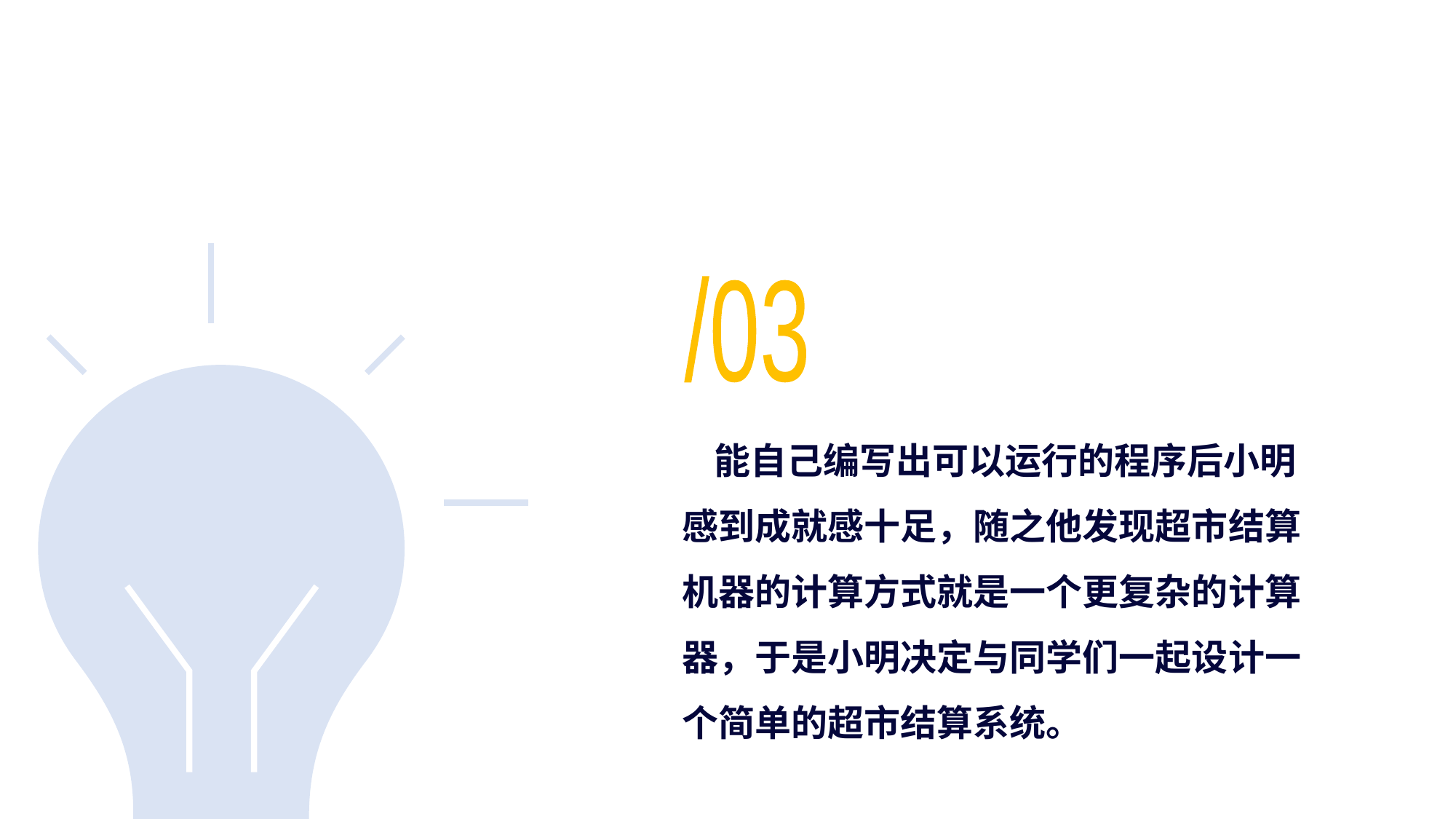

/03
# 能自己编写出可以运行的程序后小明感到成就感十足，随之他发现超市结算机器的计算方式就是一个更复杂的计算器，于是小明决定与同学们一起设计一个简单的超市结算系统。